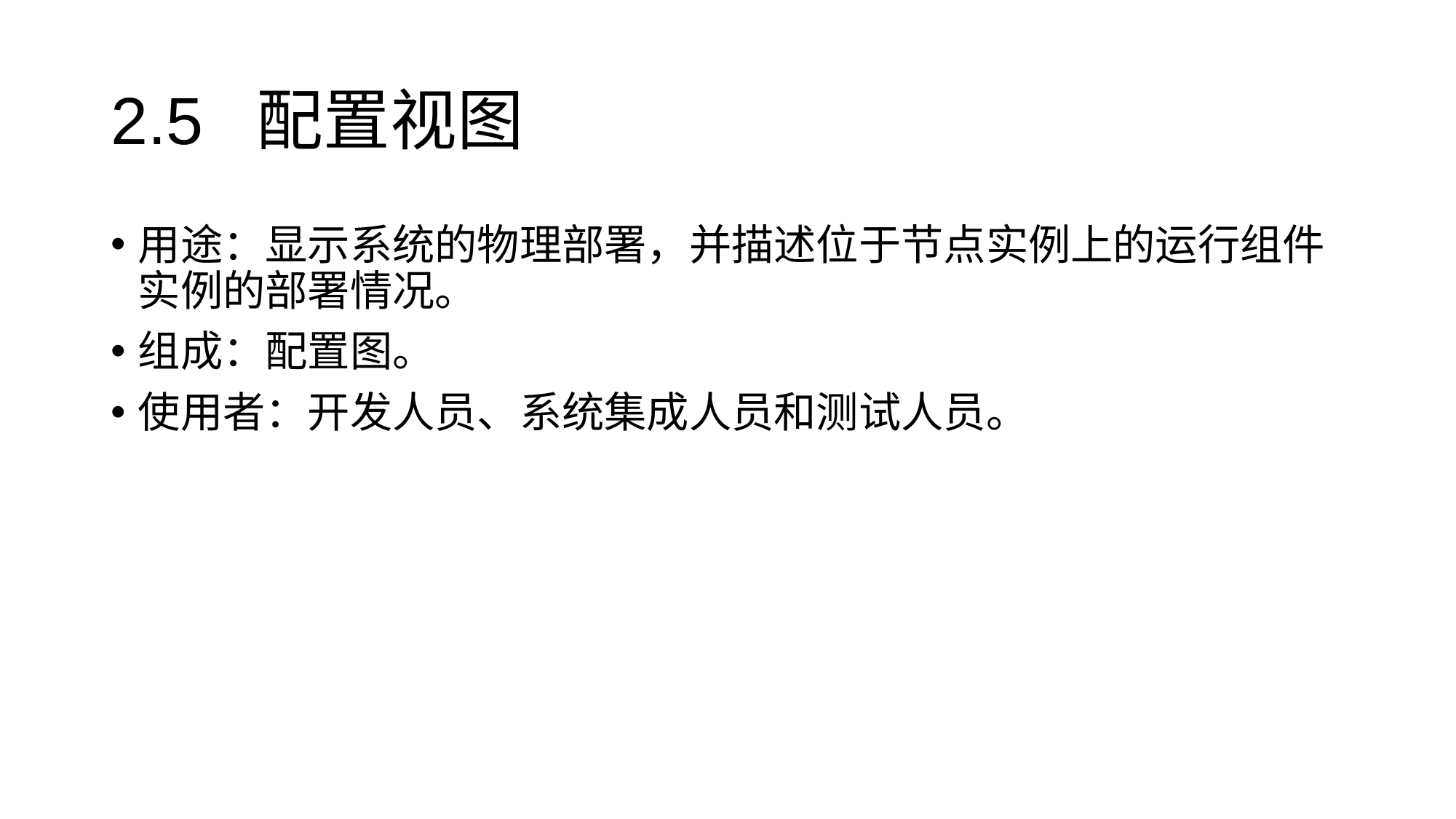

# 2.5  配置视图
用途：显示系统的物理部署，并描述位于节点实例上的运行组件实例的部署情况。
组成：配置图。
使用者：开发人员、系统集成人员和测试人员。